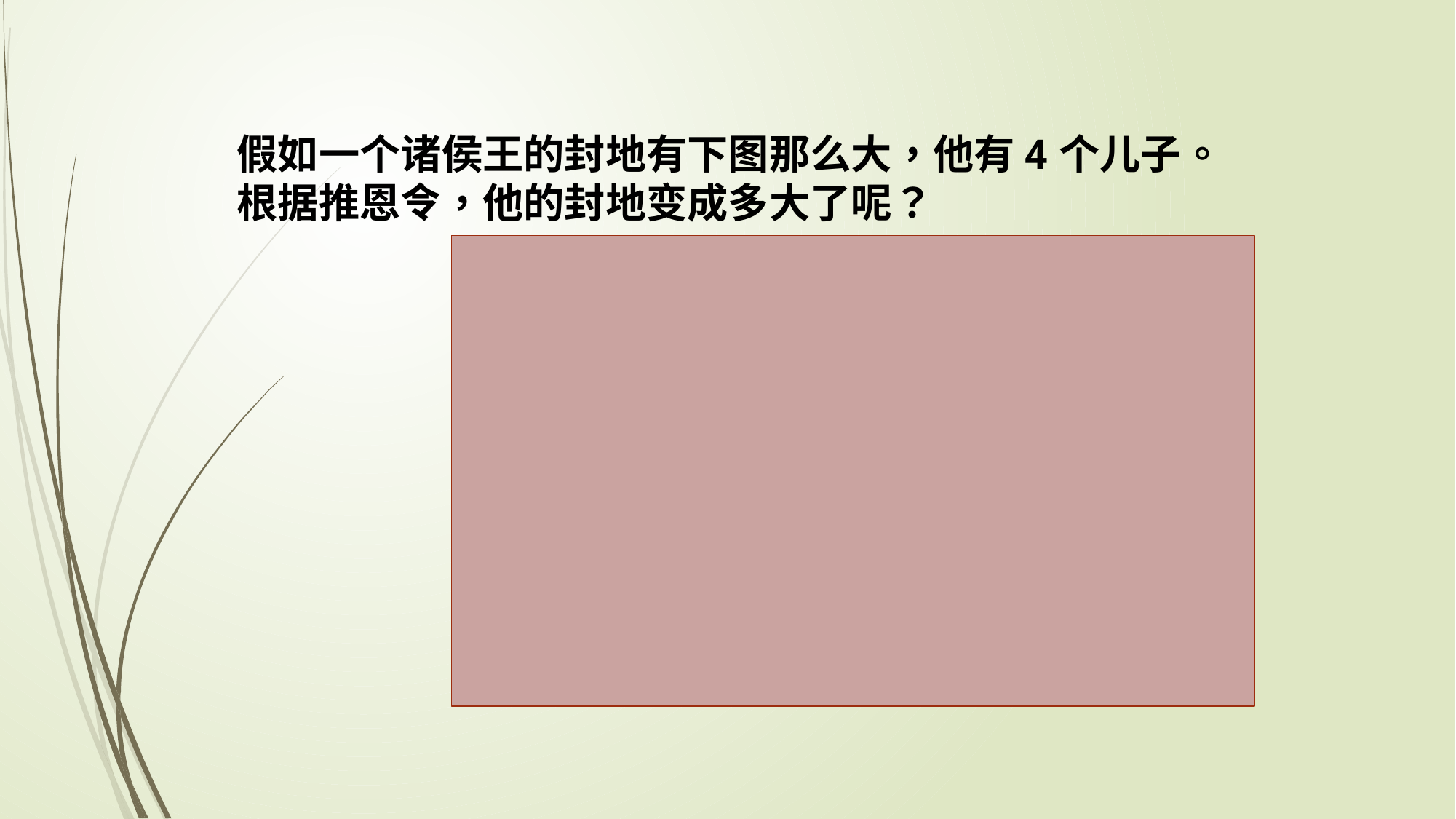

假如一个诸侯王的封地有下图那么大，他有4个儿子。根据推恩令，他的封地变成多大了呢？